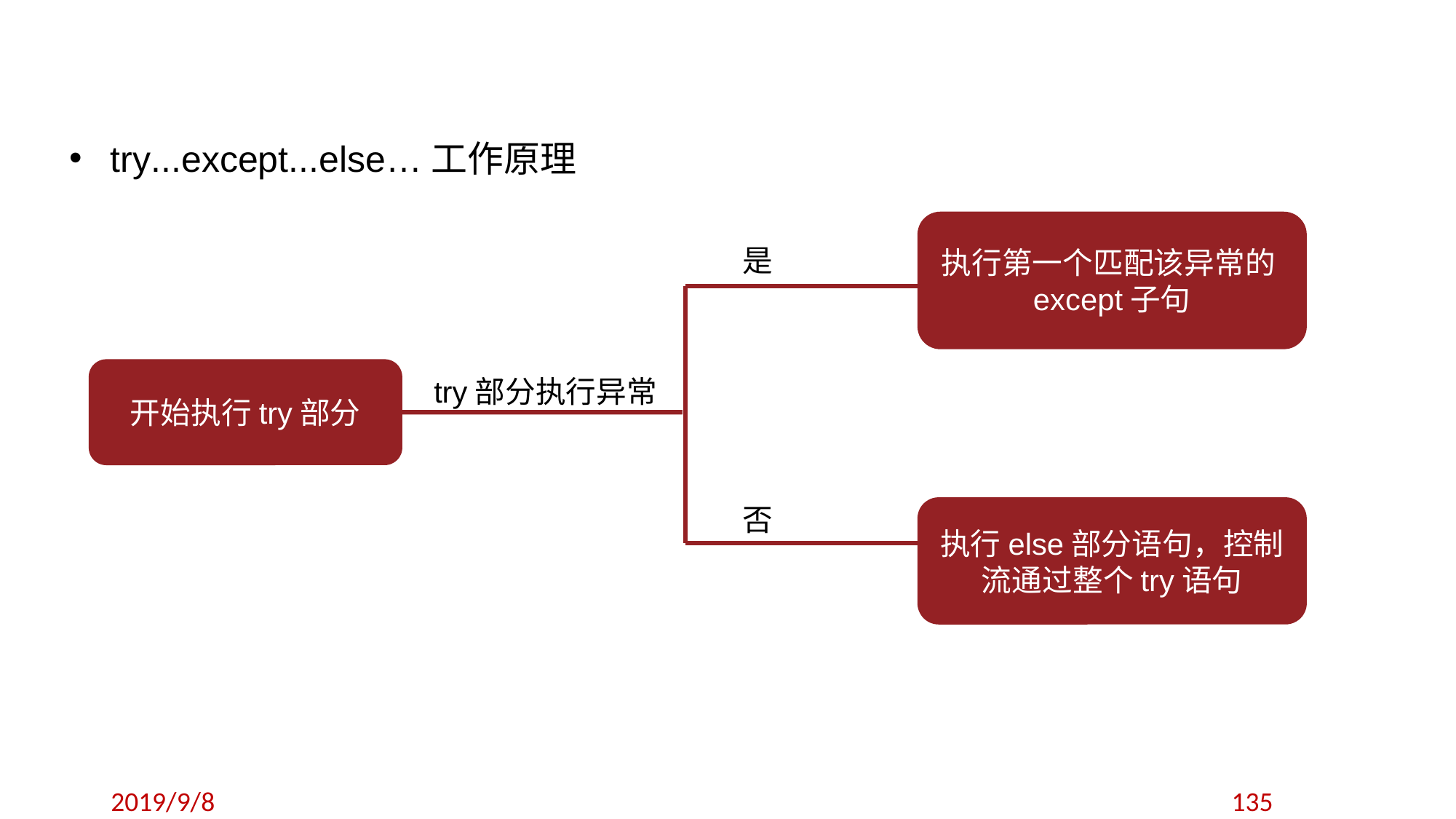

try...except...else…工作原理
执行第一个匹配该异常的except子句
是
try部分执行异常
开始执行try部分
否
执行else部分语句，控制流通过整个try语句
2019/9/8
135